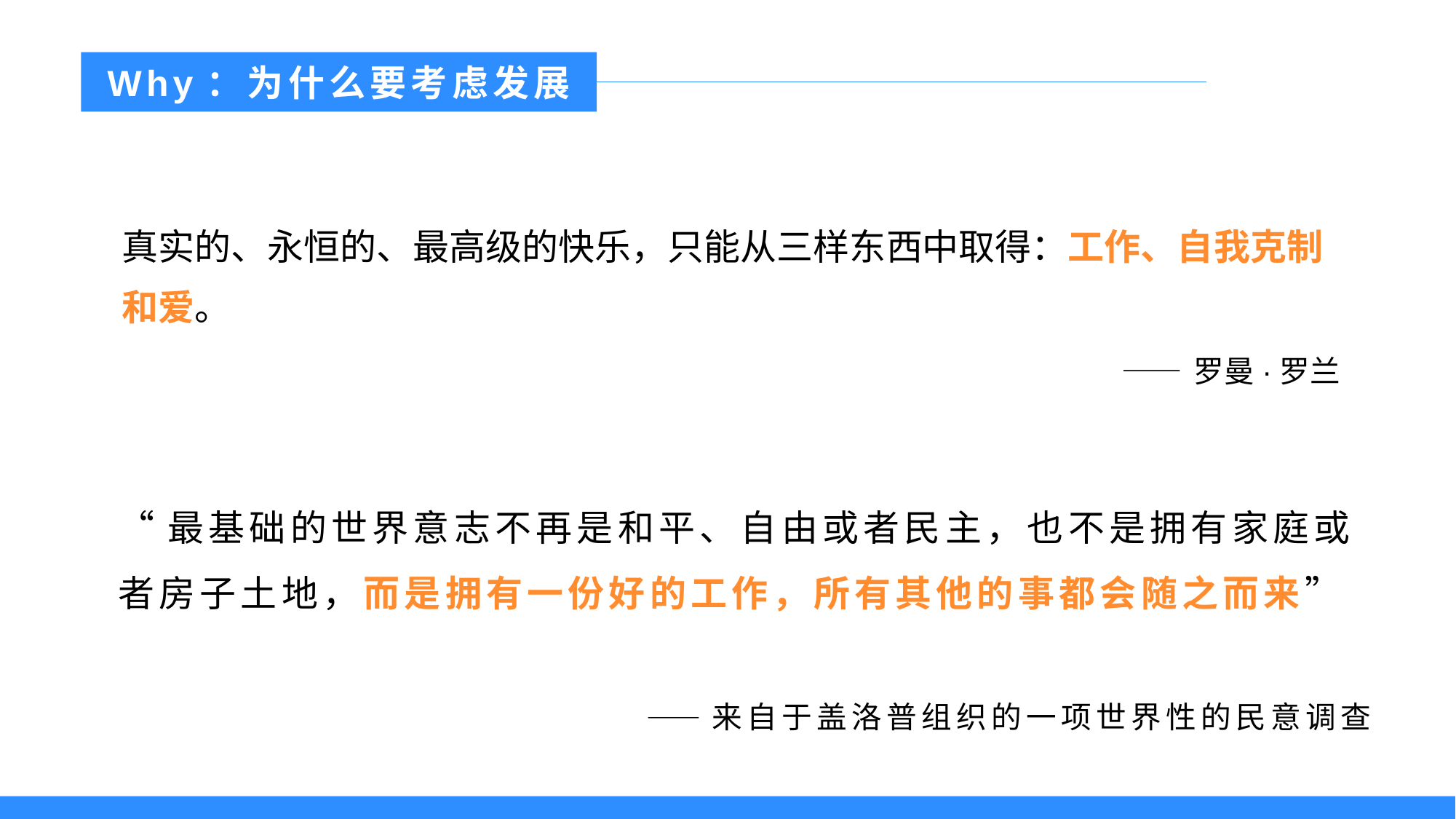

Why：为什么要考虑发展
真实的、永恒的、最高级的快乐，只能从三样东西中取得：工作、自我克制和爱。
——罗曼·罗兰
“最基础的世界意志不再是和平、自由或者民主，也不是拥有家庭或者房子土地，而是拥有一份好的工作，所有其他的事都会随之而来”
——来自于盖洛普组织的一项世界性的民意调查